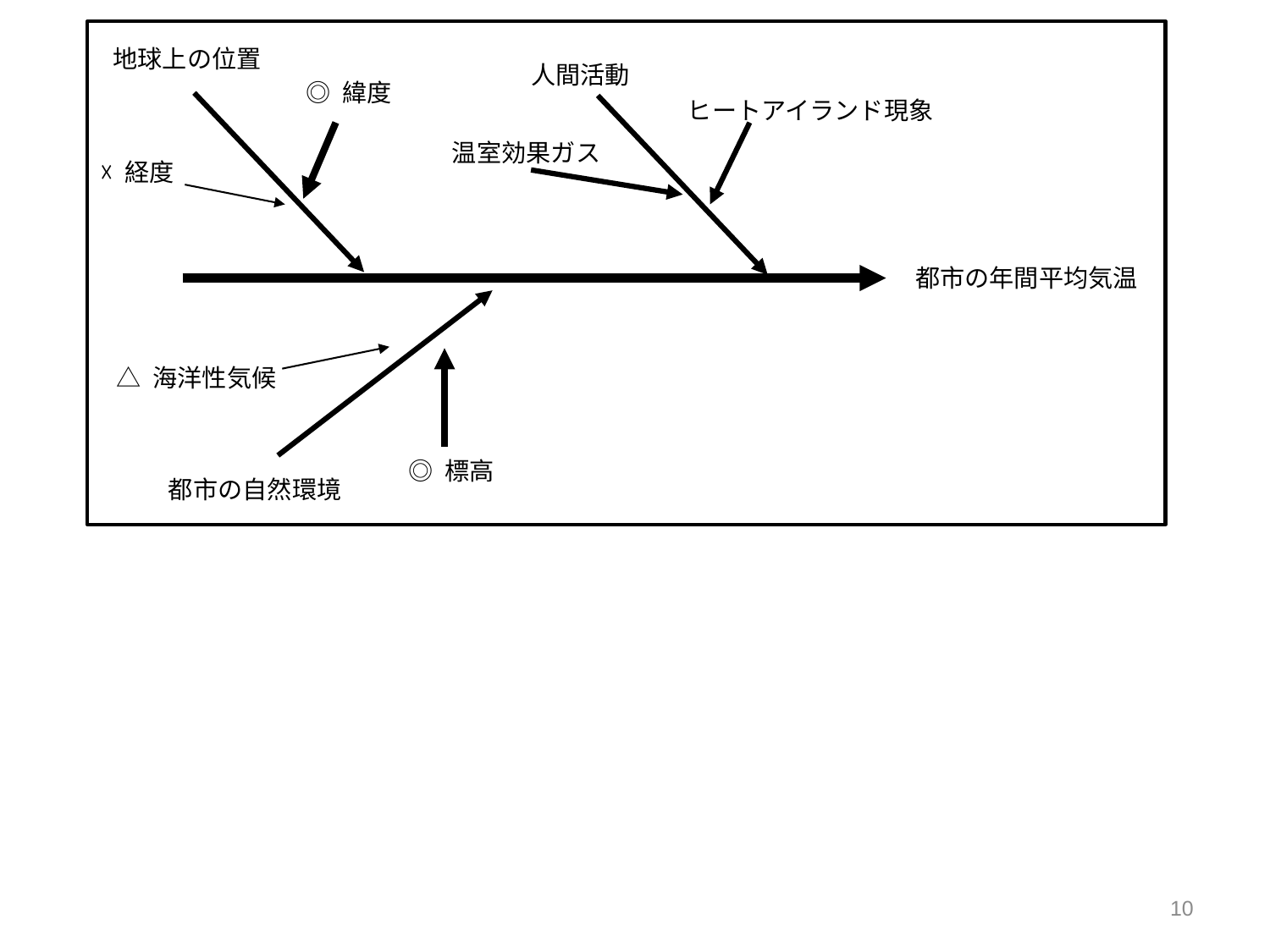

地球上の位置
人間活動
◎ 緯度
ヒートアイランド現象
温室効果ガス
☓ 経度
都市の年間平均気温
△ 海洋性気候
◎ 標高
都市の自然環境
10